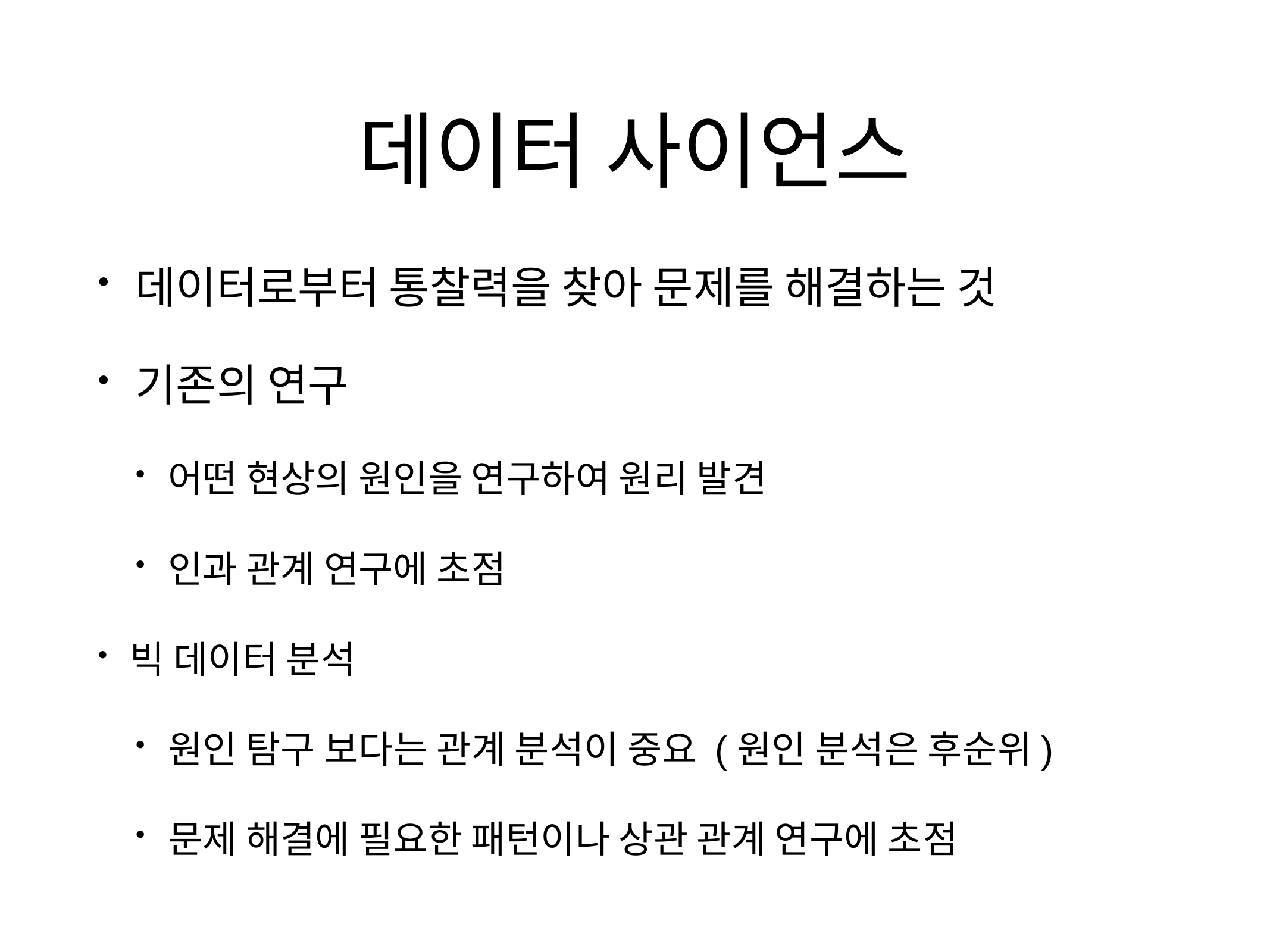

# 데이터 사이언스
데이터로부터 통찰력을 찾아 문제를 해결하는 것
기존의 연구
어떤 현상의 원인을 연구하여 원리 발견
인과 관계 연구에 초점
빅 데이터 분석
원인 탐구 보다는 관계 분석이 중요 (원인 분석은 후순위)
문제 해결에 필요한 패턴이나 상관 관계 연구에 초점
104